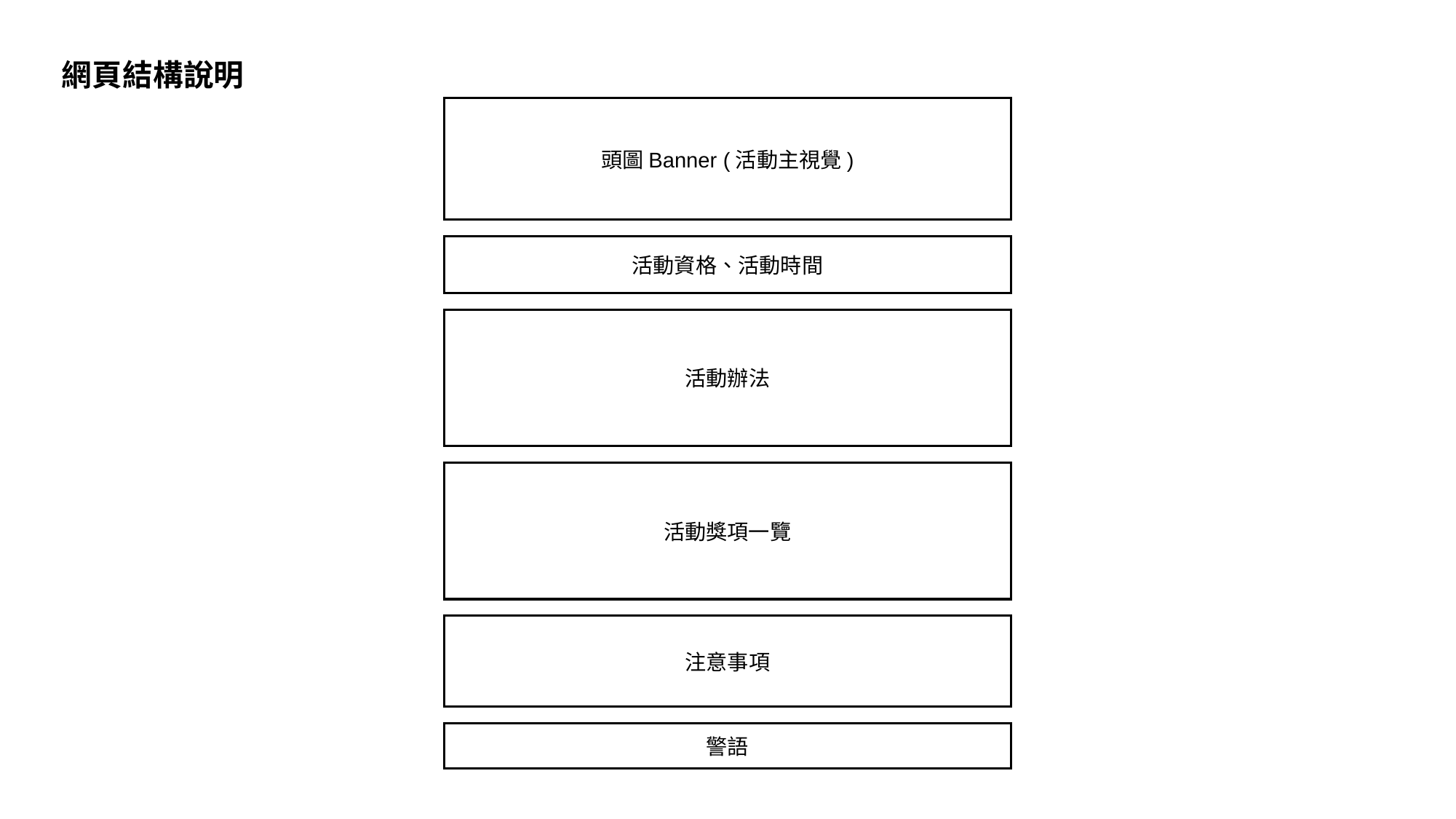

網頁結構說明
頭圖Banner (活動主視覺)
活動資格、活動時間
活動辦法
活動獎項一覽
注意事項
警語